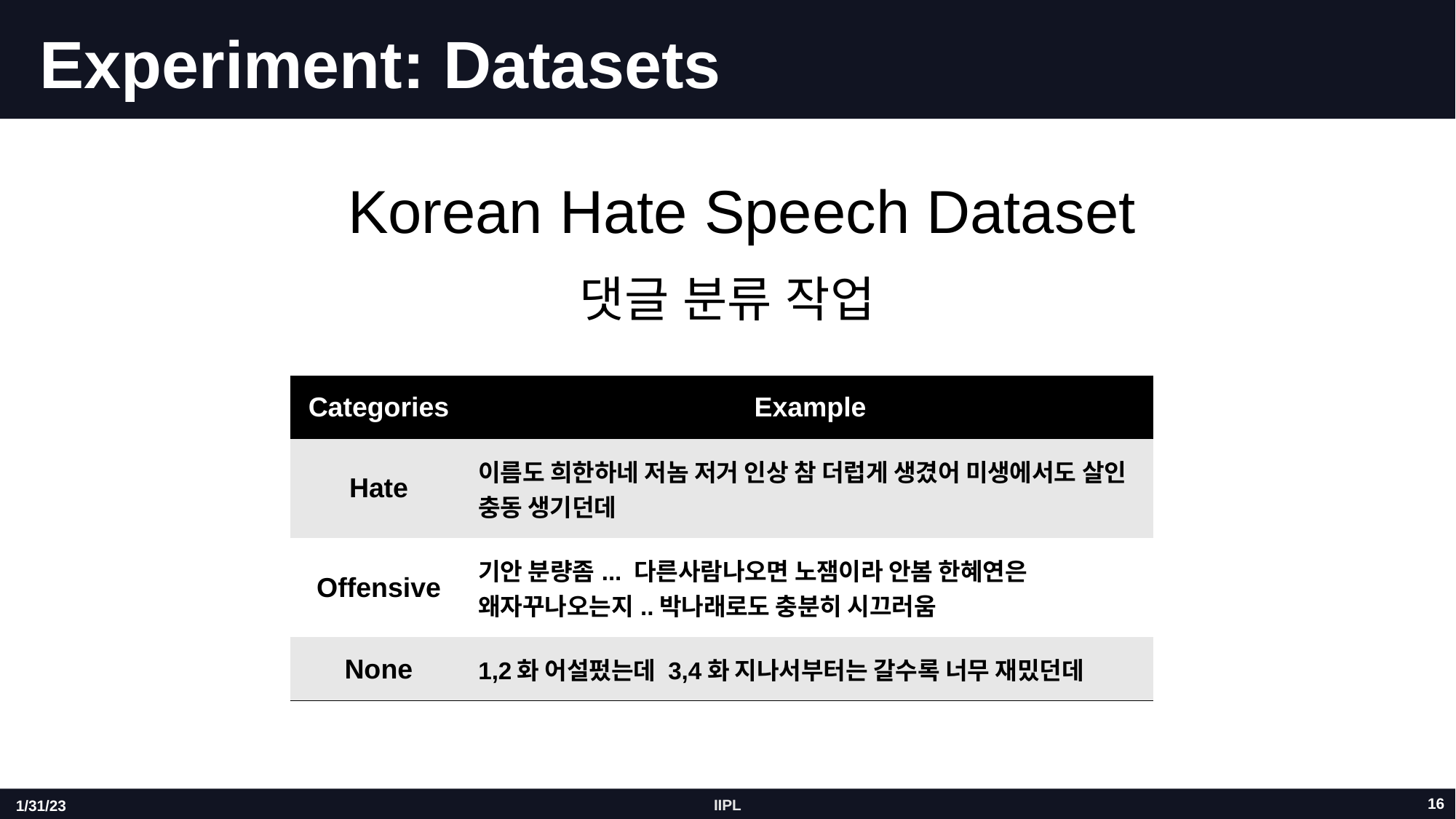

# Experiment: Datasets
Korean Hate Speech Dataset
댓글 분류 작업
| Categories | Example |
| --- | --- |
| Hate | 이름도 희한하네 저놈 저거 인상 참 더럽게 생겼어 미생에서도 살인 충동 생기던데 |
| Offensive | 기안 분량좀... 다른사람나오면 노잼이라 안봄 한혜연은 왜자꾸나오는지..박나래로도 충분히 시끄러움 |
| None | 1,2화 어설펐는데 3,4화 지나서부터는 갈수록 너무 재밌던데 |
16
IIPL
1/31/23